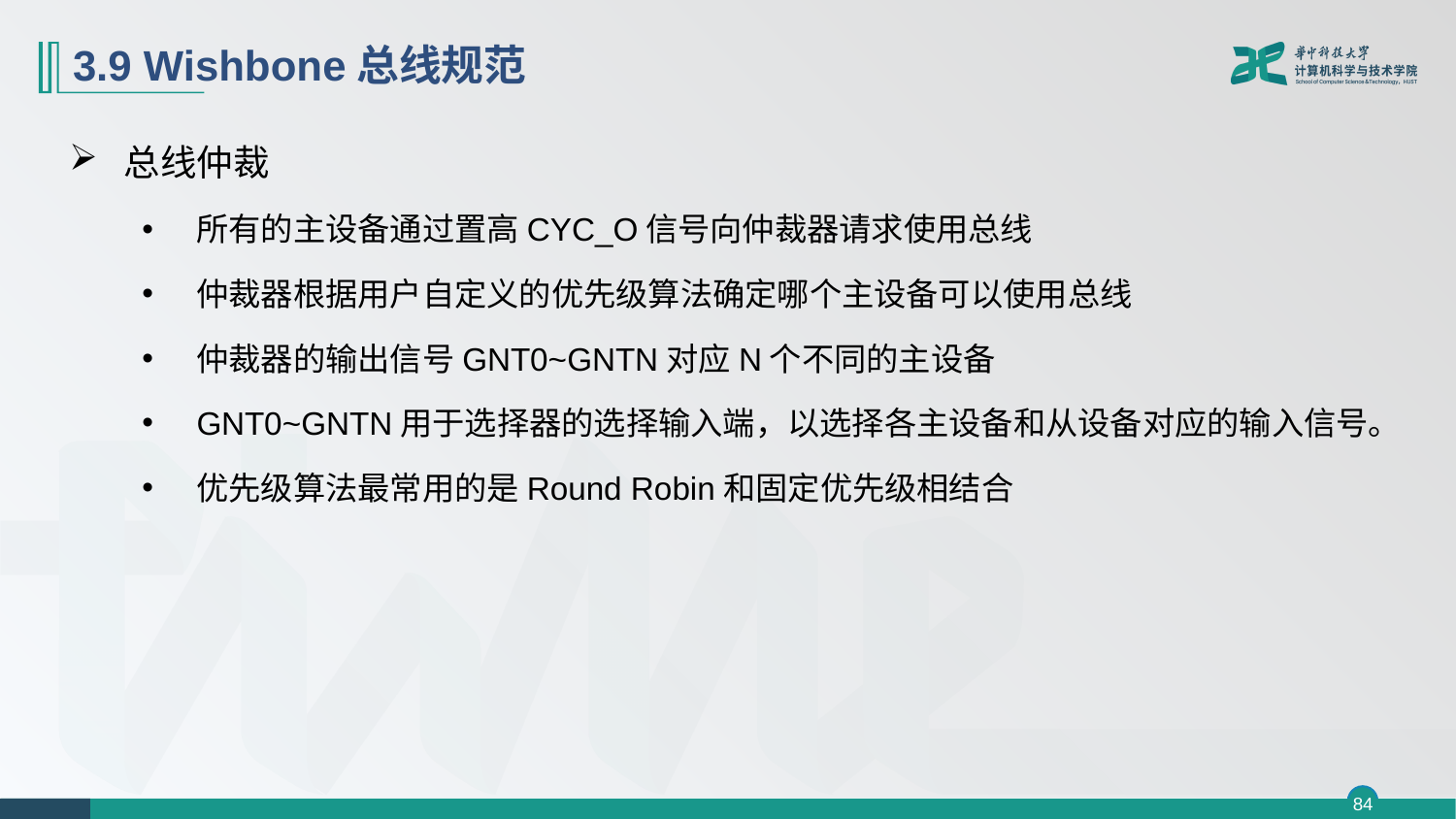

# 3.9 Wishbone总线规范
总线仲裁
所有的主设备通过置高CYC_O信号向仲裁器请求使用总线
仲裁器根据用户自定义的优先级算法确定哪个主设备可以使用总线
仲裁器的输出信号GNT0~GNTN对应N个不同的主设备
GNT0~GNTN用于选择器的选择输入端，以选择各主设备和从设备对应的输入信号。
优先级算法最常用的是Round Robin和固定优先级相结合